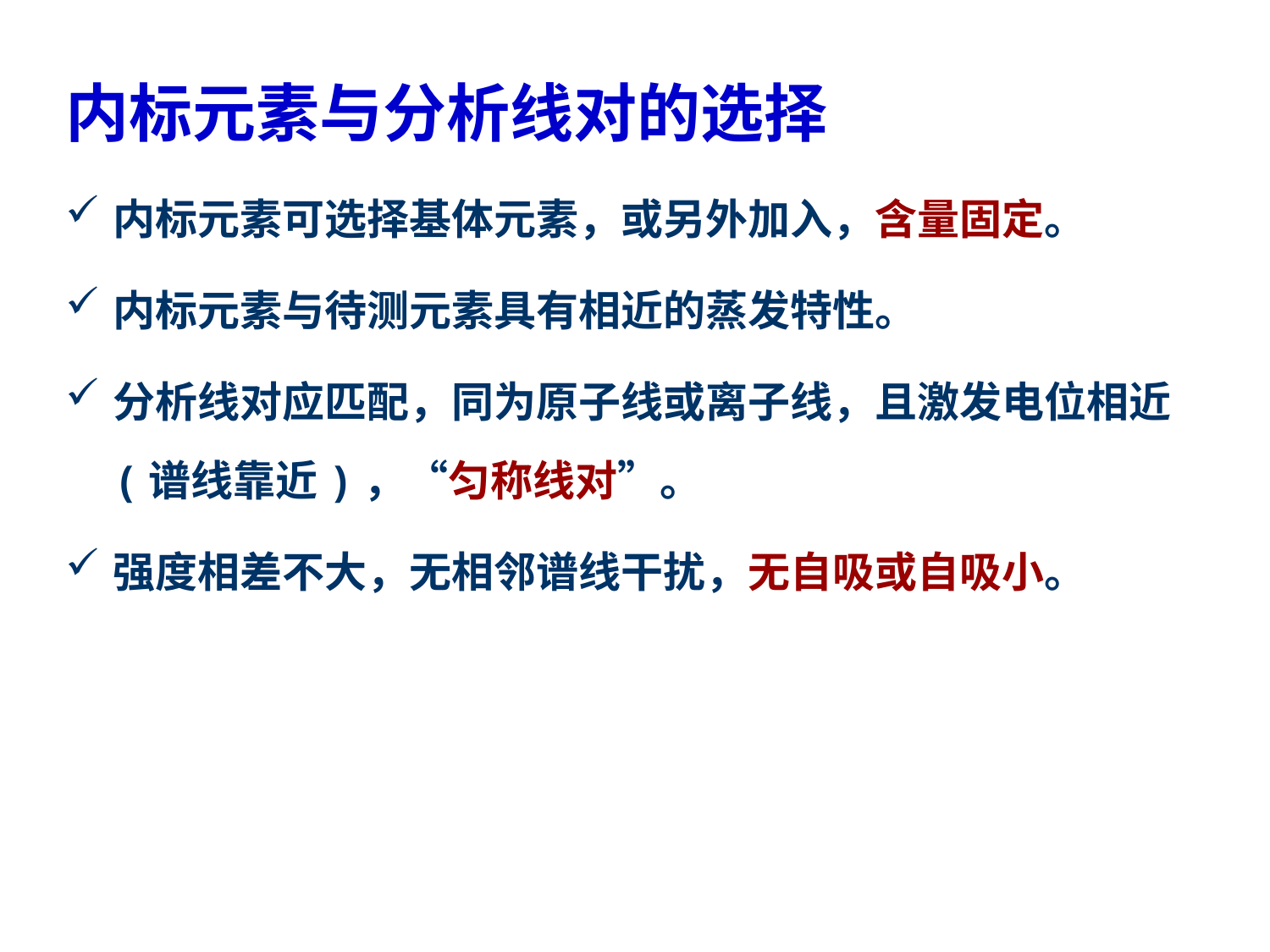

内标元素与分析线对的选择
内标元素可选择基体元素，或另外加入，含量固定。
内标元素与待测元素具有相近的蒸发特性。
分析线对应匹配，同为原子线或离子线，且激发电位相近(谱线靠近)，“匀称线对”。
强度相差不大，无相邻谱线干扰，无自吸或自吸小。